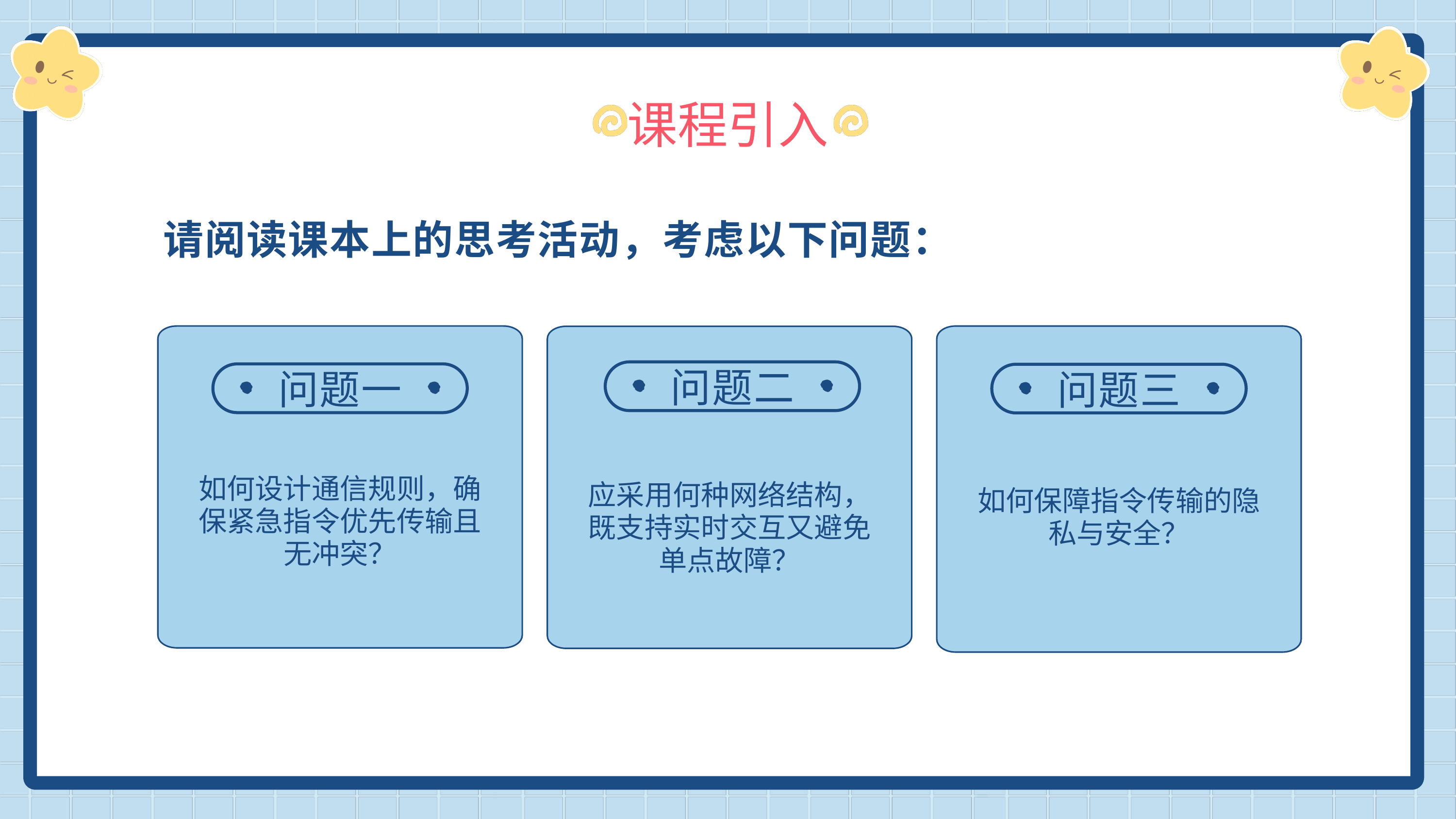

课程引入

请阅读课本上的思考活动，考虑以下问题：

问题二

问题一

问题三

如何设计通信规则，确保紧急指令优先传输且无冲突？
应采用何种网络结构，既支持实时交互又避免单点故障？
如何保障指令传输的隐私与安全？